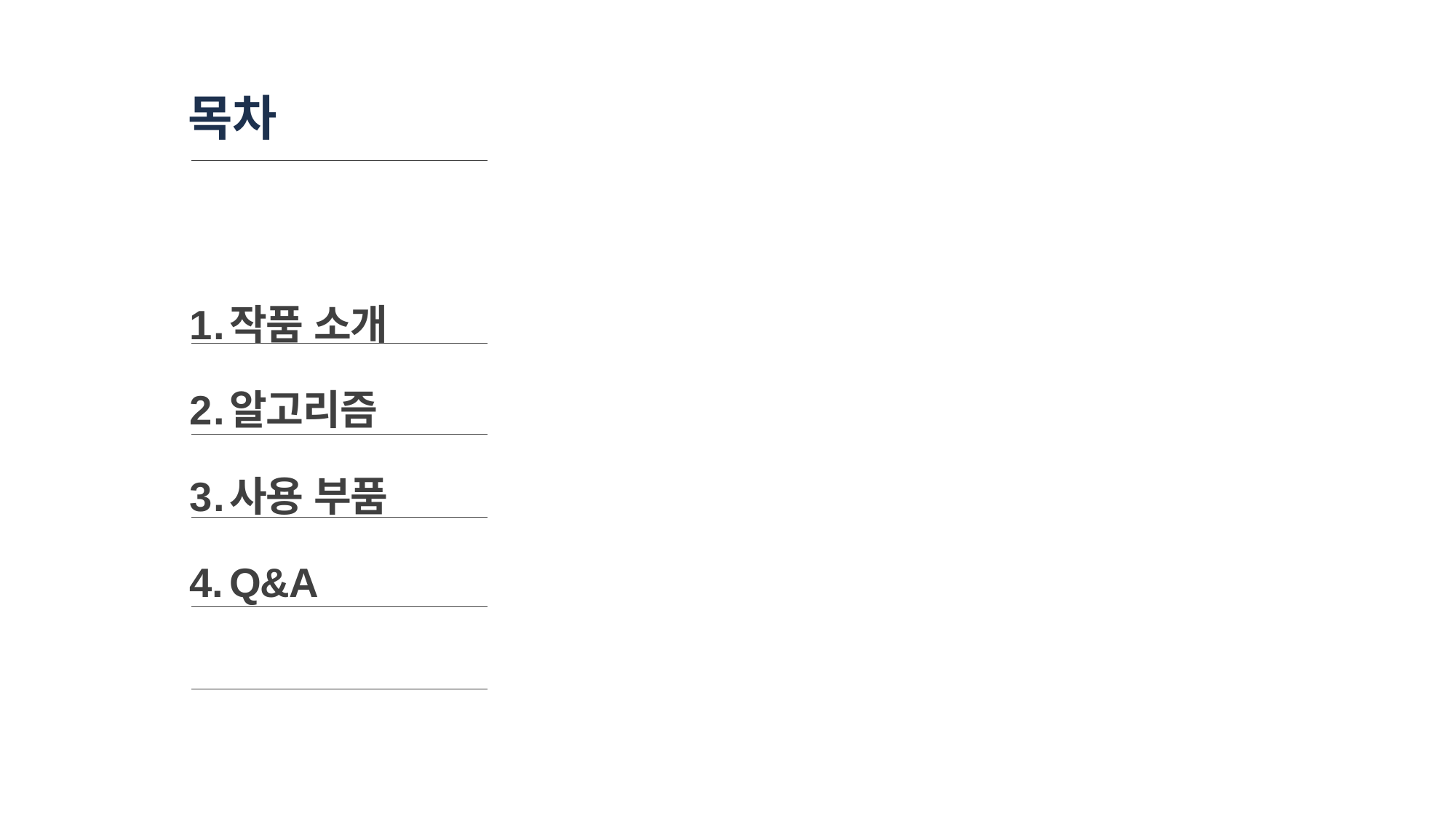

# 목차
작품 소개
알고리즘
사용 부품
Q&A